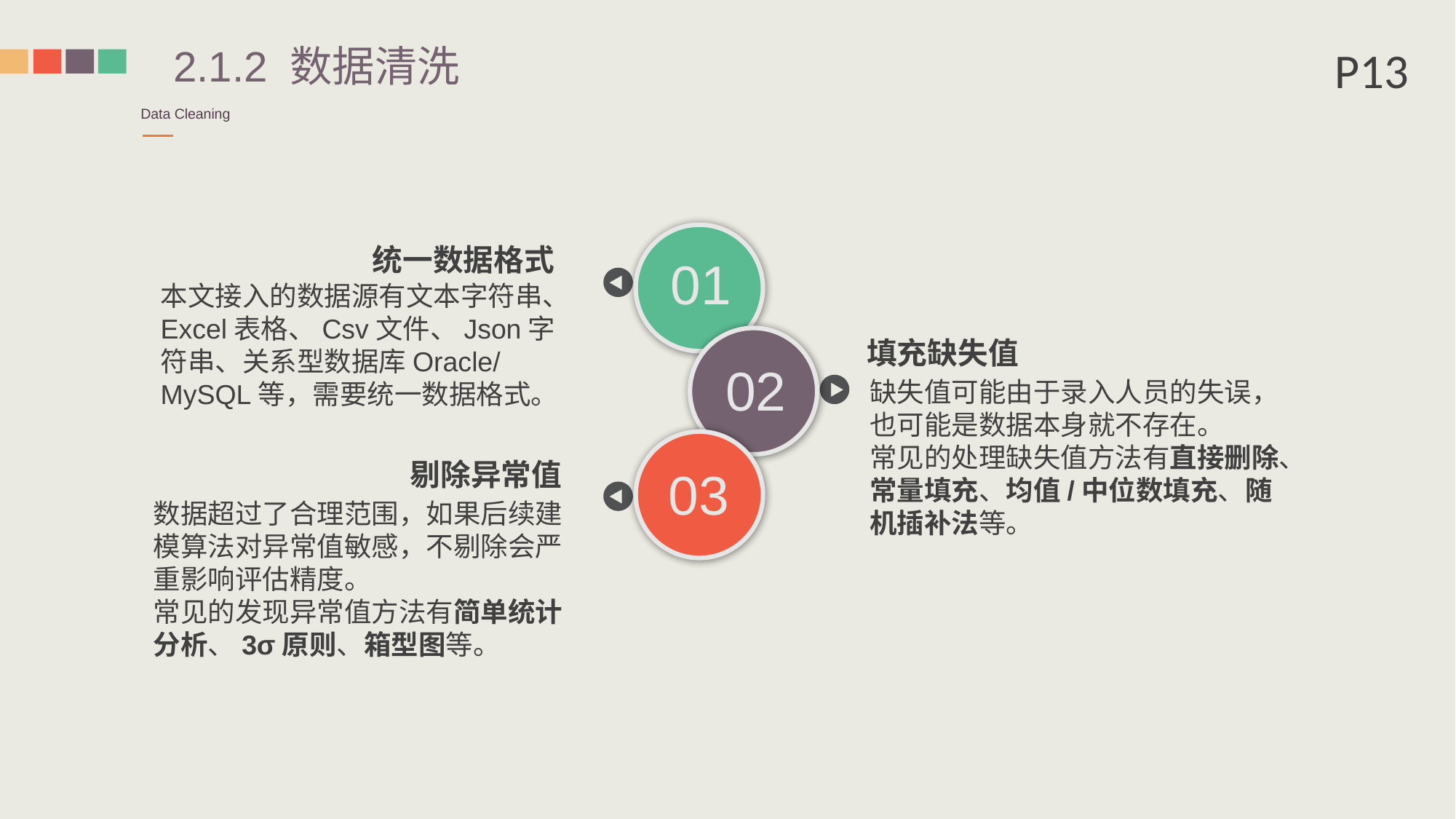

P13
2.1.2 数据清洗
Data Cleaning

01
统一数据格式
本文接入的数据源有文本字符串、Excel表格、Csv文件、Json字符串、关系型数据库Oracle/MySQL等，需要统一数据格式。

02
填充缺失值
缺失值可能由于录入人员的失误，也可能是数据本身就不存在。
常见的处理缺失值方法有直接删除、常量填充、均值/中位数填充、随机插补法等。

03
剔除异常值
数据超过了合理范围，如果后续建模算法对异常值敏感，不剔除会严重影响评估精度。
常见的发现异常值方法有简单统计分析、3σ原则、箱型图等。